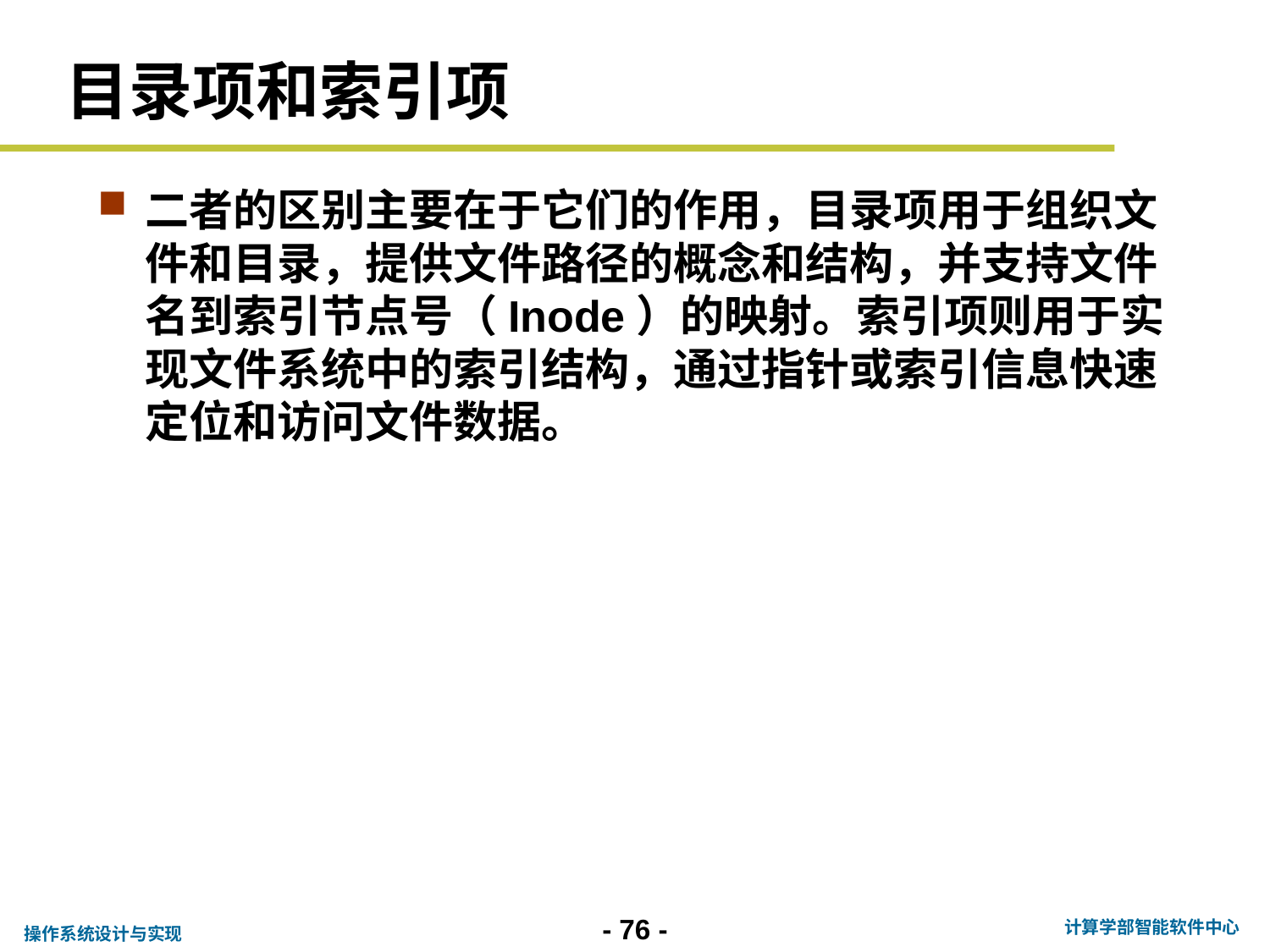

# 目录项和索引项
二者的区别主要在于它们的作用，目录项用于组织文件和目录，提供文件路径的概念和结构，并支持文件名到索引节点号（Inode）的映射。索引项则用于实现文件系统中的索引结构，通过指针或索引信息快速定位和访问文件数据。